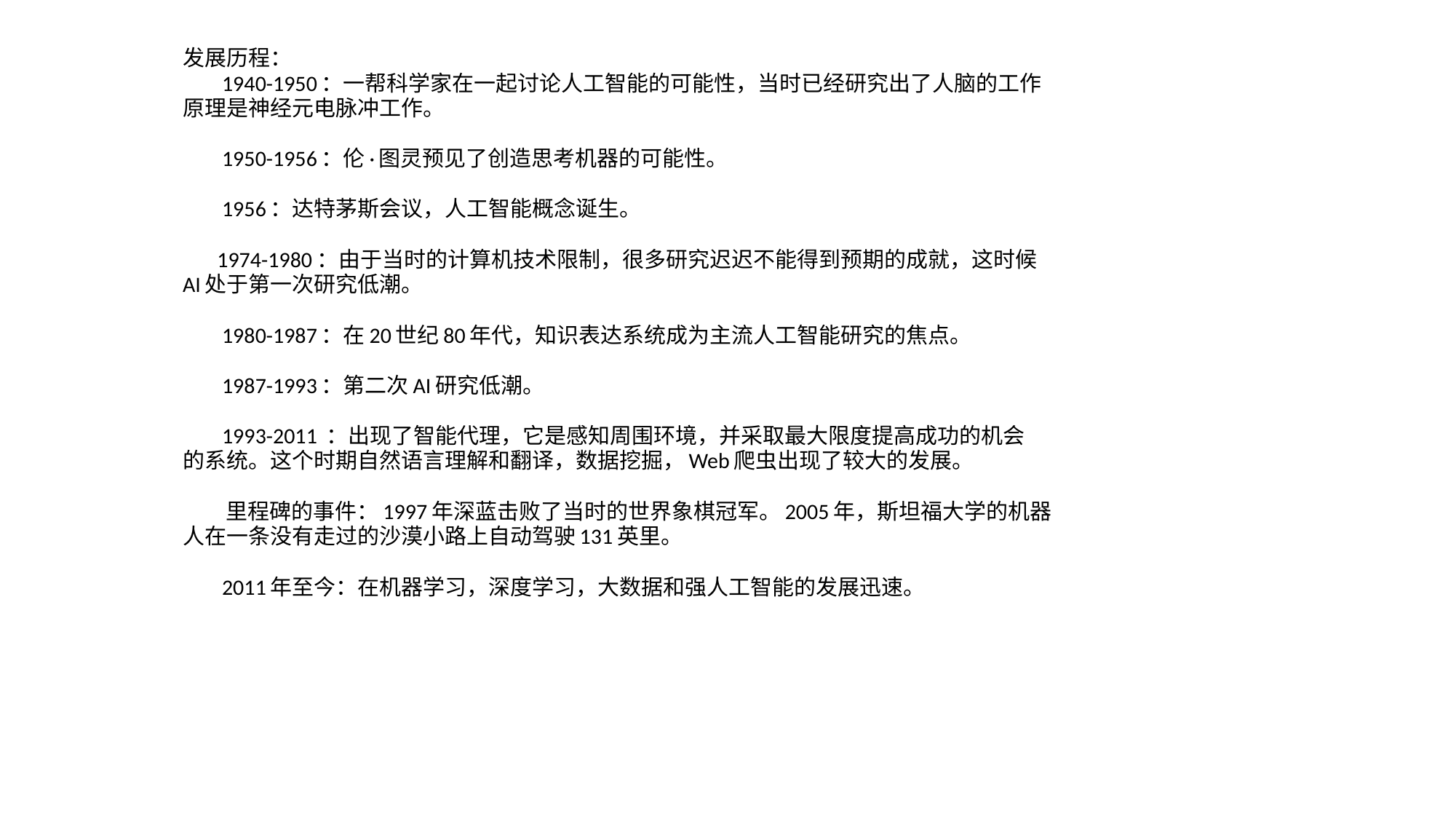

发展历程：
        1940-1950：一帮科学家在一起讨论人工智能的可能性，当时已经研究出了人脑的工作
原理是神经元电脉冲工作。

        1950-1956：伦·图灵预见了创造思考机器的可能性。

        1956：达特茅斯会议，人工智能概念诞生。

       1974-1980：由于当时的计算机技术限制，很多研究迟迟不能得到预期的成就，这时候
AI处于第一次研究低潮。

        1980-1987：在20世纪80年代，知识表达系统成为主流人工智能研究的焦点。

        1987-1993：第二次AI研究低潮。

        1993-2011 ：出现了智能代理，它是感知周围环境，并采取最大限度提高成功的机会
的系统。这个时期自然语言理解和翻译，数据挖掘，Web爬虫出现了较大的发展。

        里程碑的事件：1997年深蓝击败了当时的世界象棋冠军。2005年，斯坦福大学的机器
人在一条没有走过的沙漠小路上自动驾驶131英里。

        2011年至今：在机器学习，深度学习，大数据和强人工智能的发展迅速。